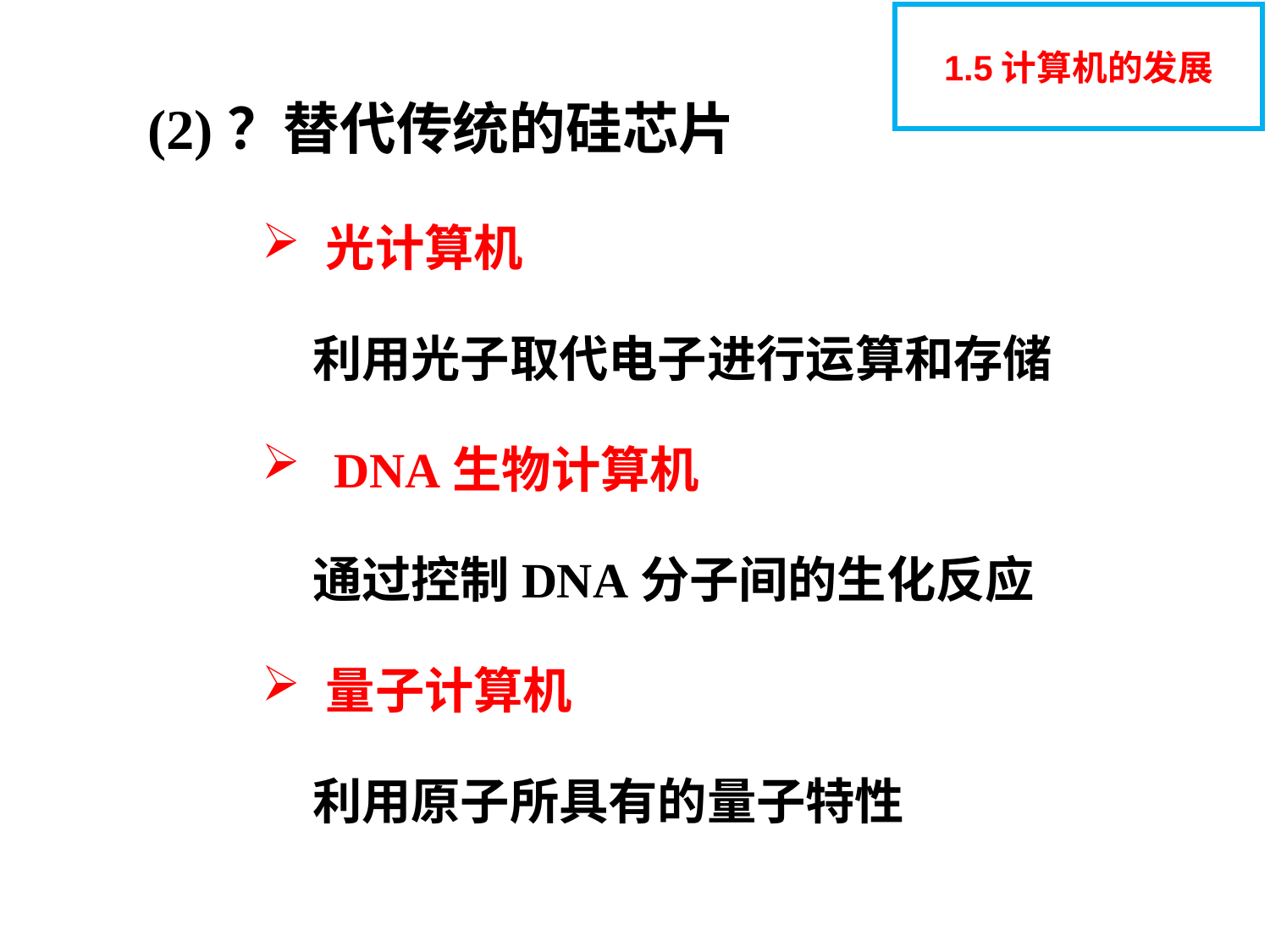

1.5计算机的发展
(2)？替代传统的硅芯片
光计算机
利用光子取代电子进行运算和存储
DNA生物计算机
通过控制DNA分子间的生化反应
量子计算机
利用原子所具有的量子特性